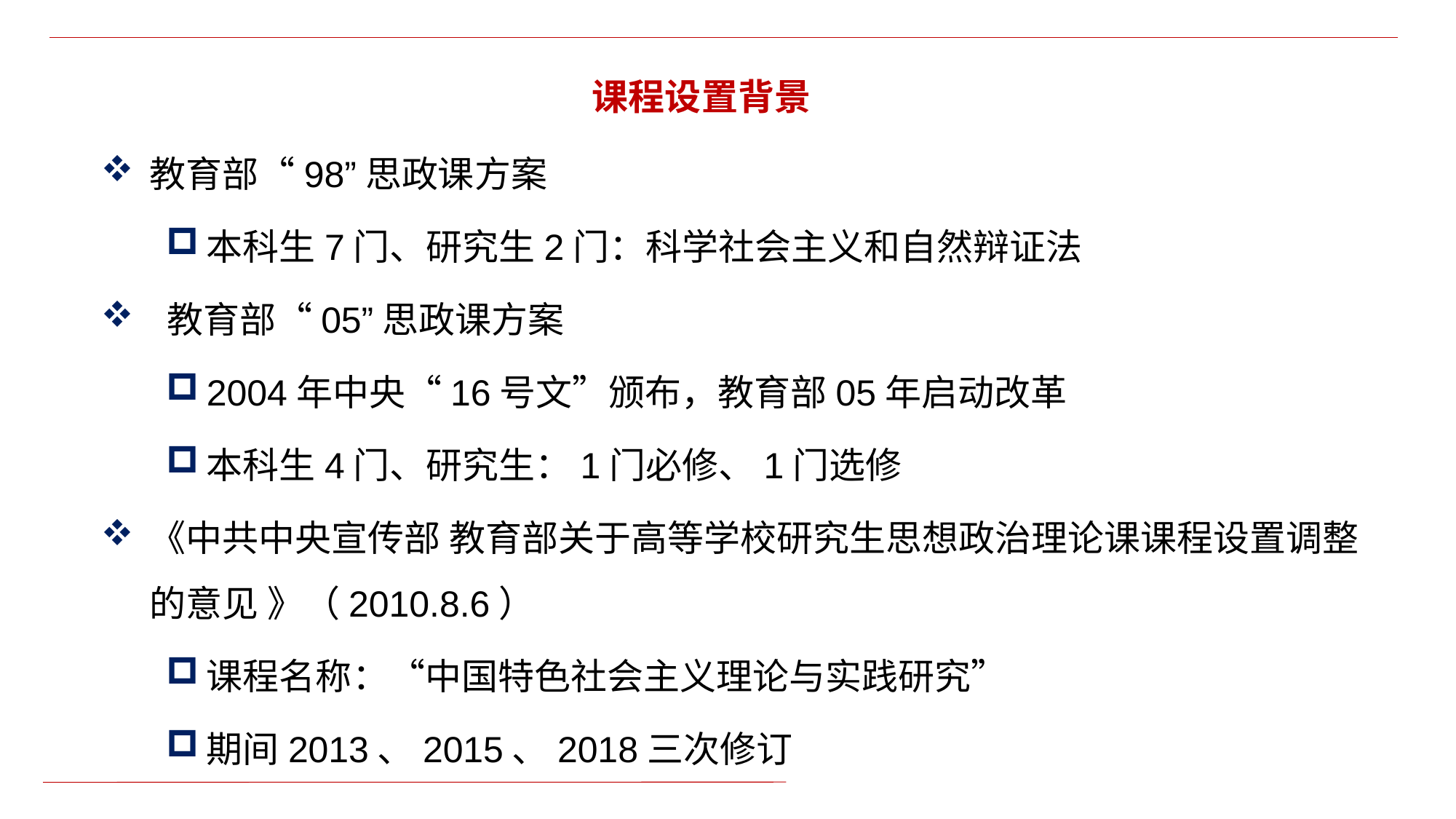

课程设置背景
教育部“98”思政课方案
本科生7门、研究生2门：科学社会主义和自然辩证法
 教育部“05”思政课方案
2004年中央“16号文”颁布，教育部05年启动改革
本科生4门、研究生：1门必修、1门选修
《中共中央宣传部 教育部关于高等学校研究生思想政治理论课课程设置调整的意见 》（2010.8.6）
课程名称：“中国特色社会主义理论与实践研究”
期间2013、2015、2018三次修订